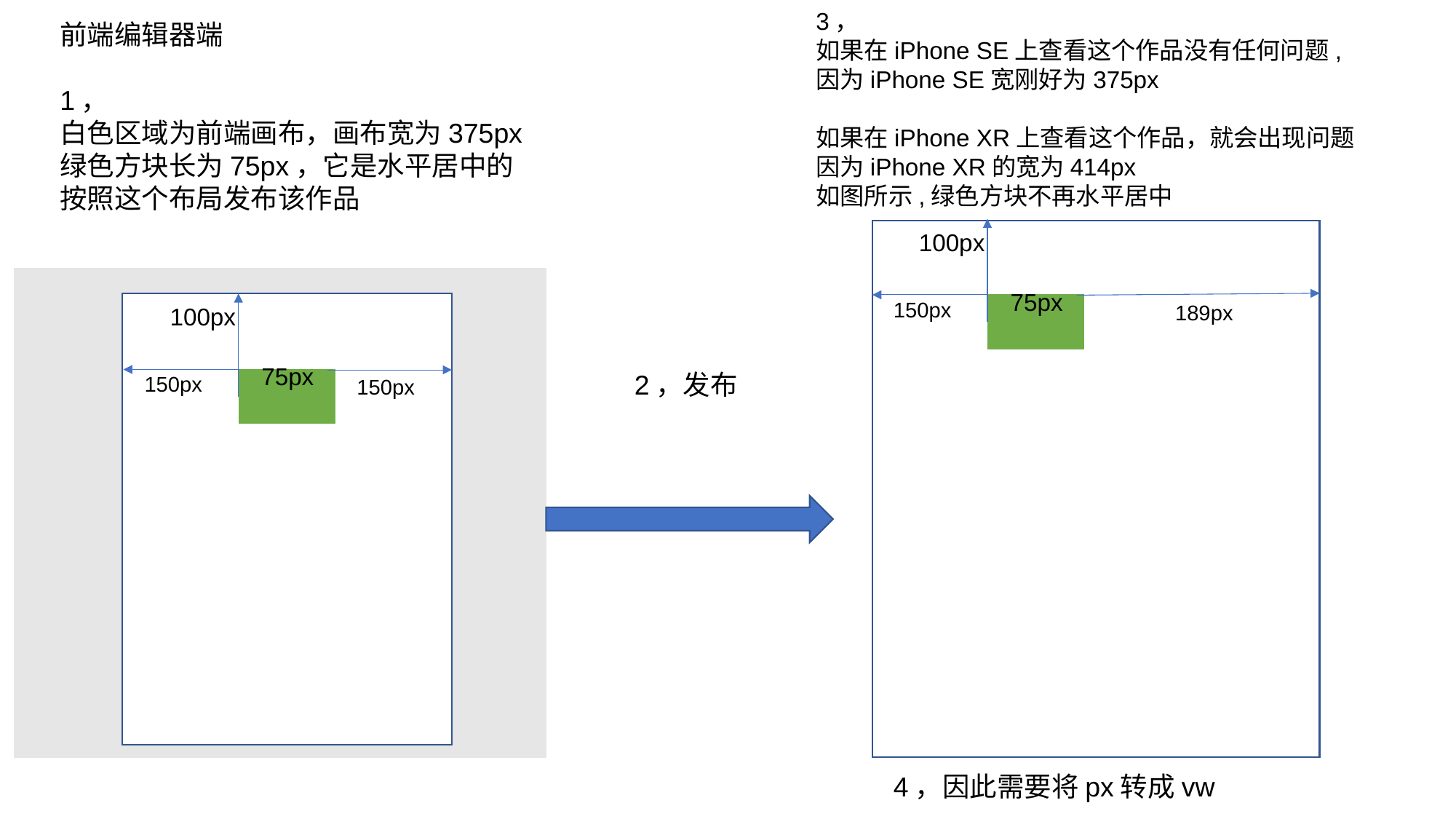

3，
如果在iPhone SE上查看这个作品没有任何问题,
因为iPhone SE宽刚好为375px

如果在iPhone XR上查看这个作品，就会出现问题
因为iPhone XR的宽为414px
如图所示,绿色方块不再水平居中
前端编辑器端

1，
白色区域为前端画布，画布宽为375px
绿色方块长为75px，它是水平居中的
按照这个布局发布该作品

100px

75px
150px

189px

100px
75px
2，发布
150px
150px

4，因此需要将px转成vw